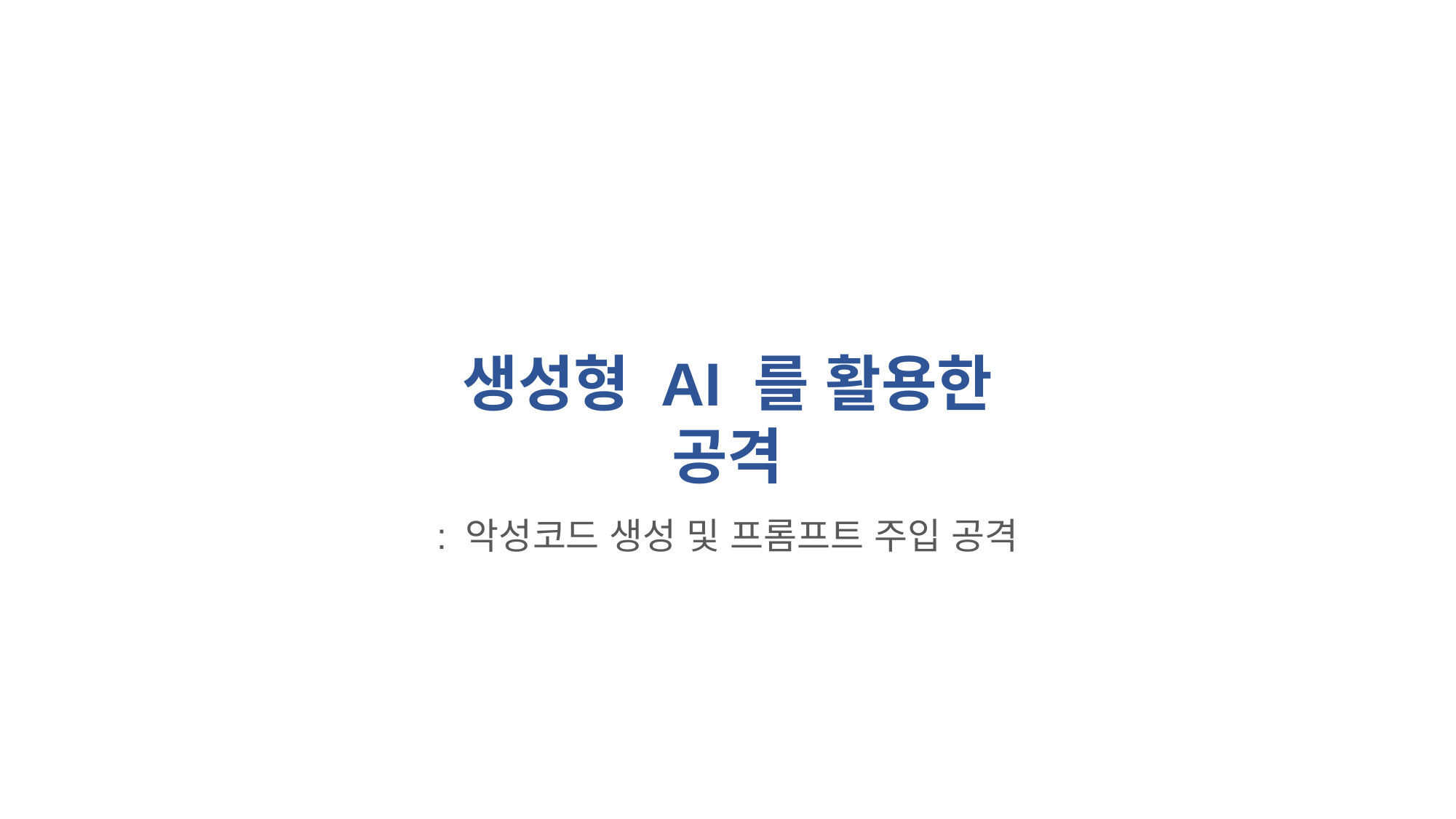

생성형 AI 를 활용한 공격
: 악성코드 생성 및 프롬프트 주입 공격